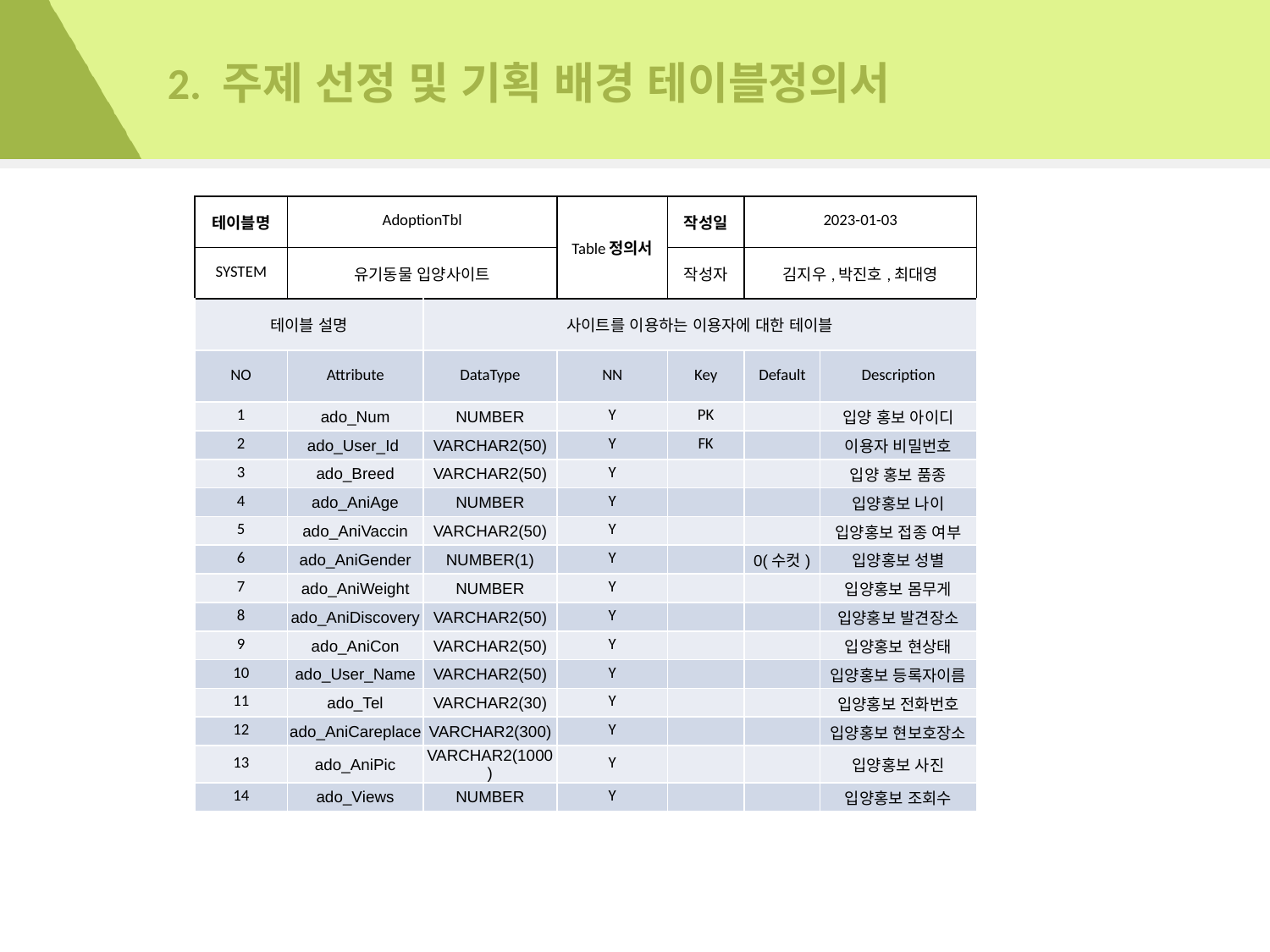

# 2. 주제 선정 및 기획 배경 테이블정의서
| 테이블명 | AdoptionTbl |  | Table정의서 | 작성일 | 2023-01-03 |  |
| --- | --- | --- | --- | --- | --- | --- |
| SYSTEM | 유기동물 입양사이트 |  |  | 작성자 | 김지우,박진호,최대영 |  |
| 테이블 설명 |  | 사이트를 이용하는 이용자에 대한 테이블 |  |  |  |  |
| NO | Attribute | DataType | NN | Key | Default | Description |
| 1 | ado\_Num | NUMBER | Y | PK |  | 입양 홍보 아이디 |
| 2 | ado\_User\_Id | VARCHAR2(50) | Y | FK |  | 이용자 비밀번호 |
| 3 | ado\_Breed | VARCHAR2(50) | Y |  |  | 입양 홍보 품종 |
| 4 | ado\_AniAge | NUMBER | Y |  |  | 입양홍보 나이 |
| 5 | ado\_AniVaccin | VARCHAR2(50) | Y |  |  | 입양홍보 접종 여부 |
| 6 | ado\_AniGender | NUMBER(1) | Y |  | 0(수컷) | 입양홍보 성별 |
| 7 | ado\_AniWeight | NUMBER | Y |  |  | 입양홍보 몸무게 |
| 8 | ado\_AniDiscovery | VARCHAR2(50) | Y |  |  | 입양홍보 발견장소 |
| 9 | ado\_AniCon | VARCHAR2(50) | Y |  |  | 입양홍보 현상태 |
| 10 | ado\_User\_Name | VARCHAR2(50) | Y |  |  | 입양홍보 등록자이름 |
| 11 | ado\_Tel | VARCHAR2(30) | Y |  |  | 입양홍보 전화번호 |
| 12 | ado\_AniCareplace | VARCHAR2(300) | Y |  |  | 입양홍보 현보호장소 |
| 13 | ado\_AniPic | VARCHAR2(1000) | Y |  |  | 입양홍보 사진 |
| 14 | ado\_Views | NUMBER | Y |  |  | 입양홍보 조회수 |